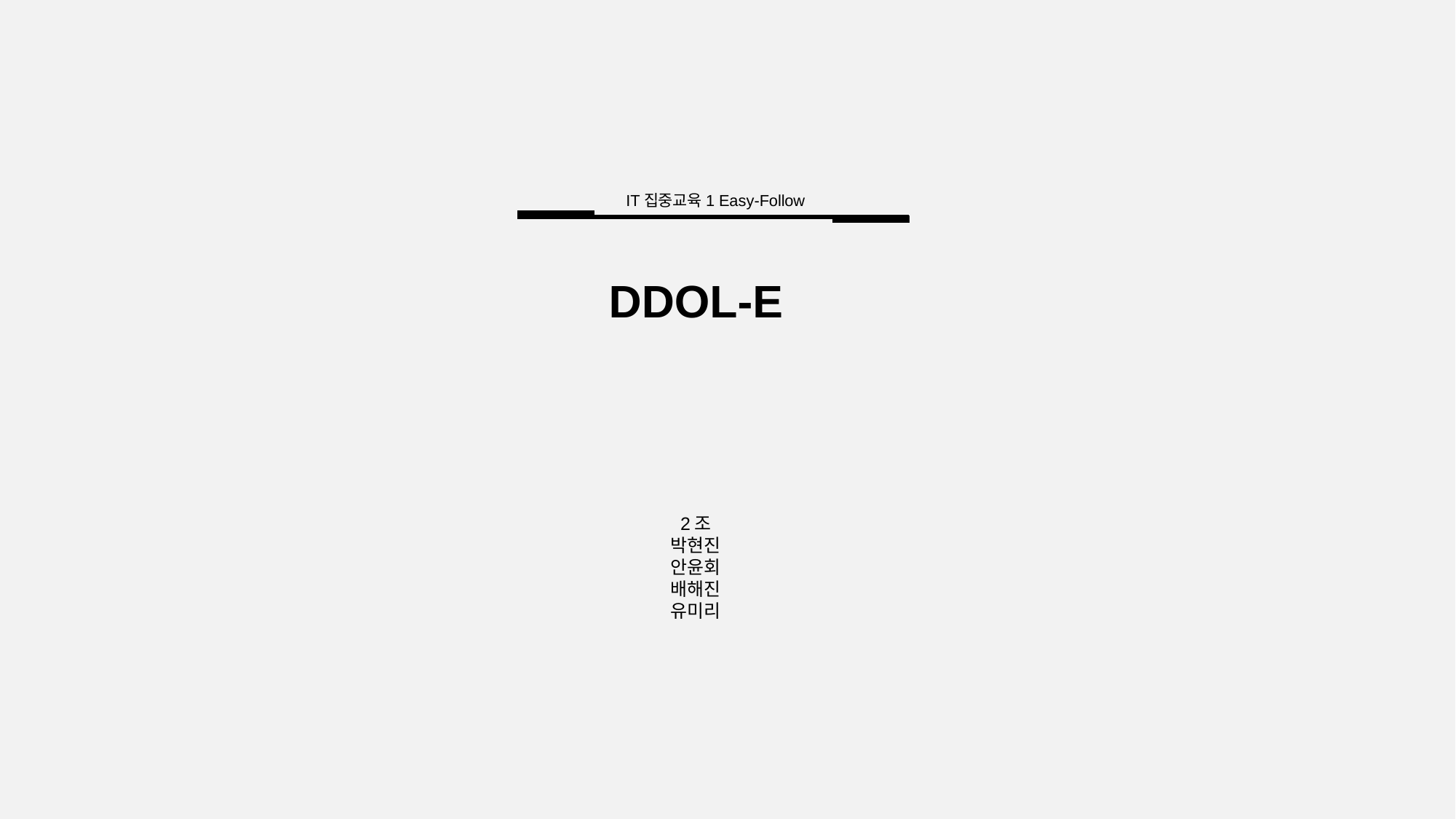

IT집중교육1 Easy-Follow

DDOL-E
2조
박현진
안윤회
배해진
유미리